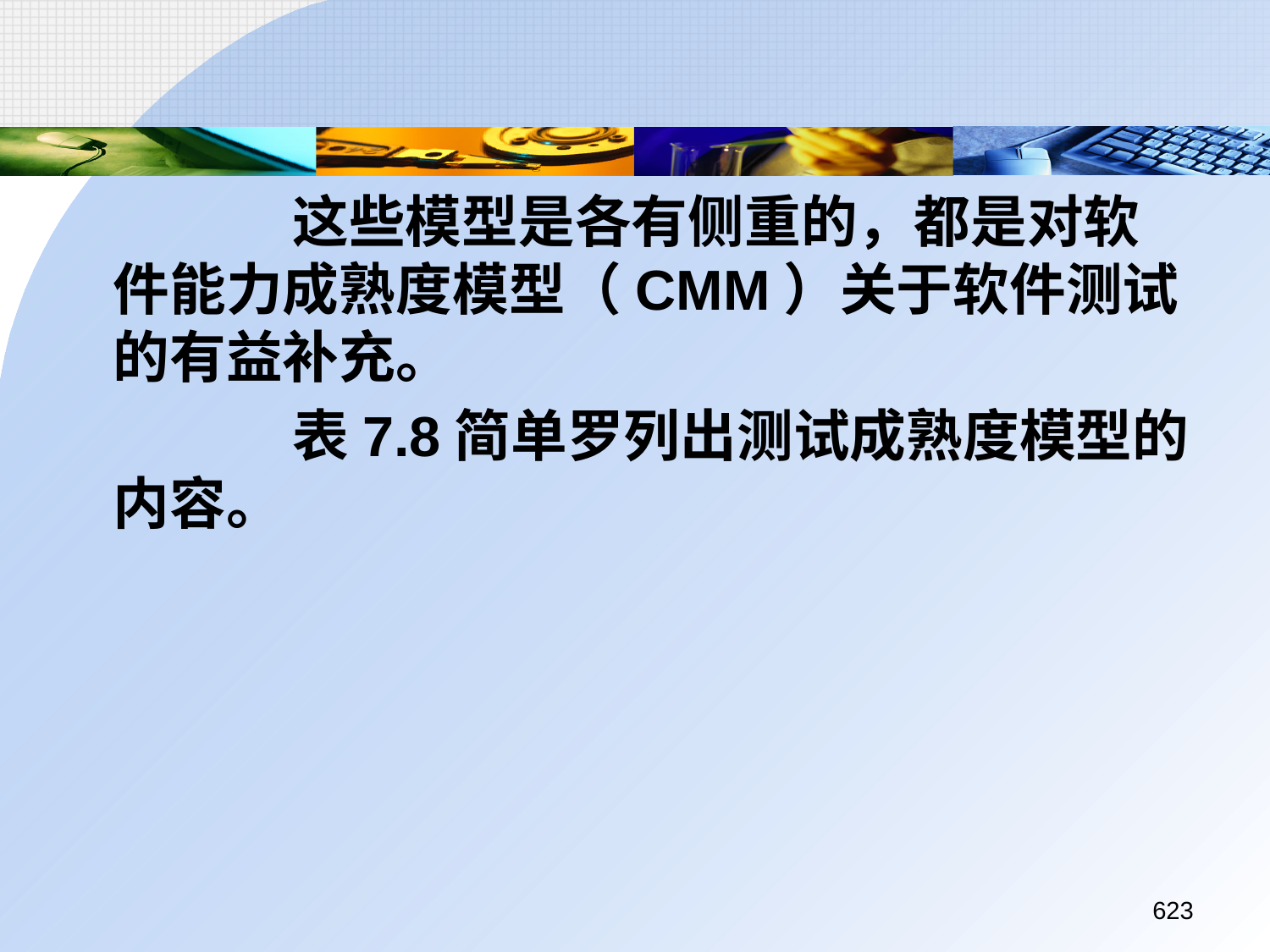

这些模型是各有侧重的，都是对软件能力成熟度模型（CMM）关于软件测试的有益补充。
		   表7.8简单罗列出测试成熟度模型的内容。

623